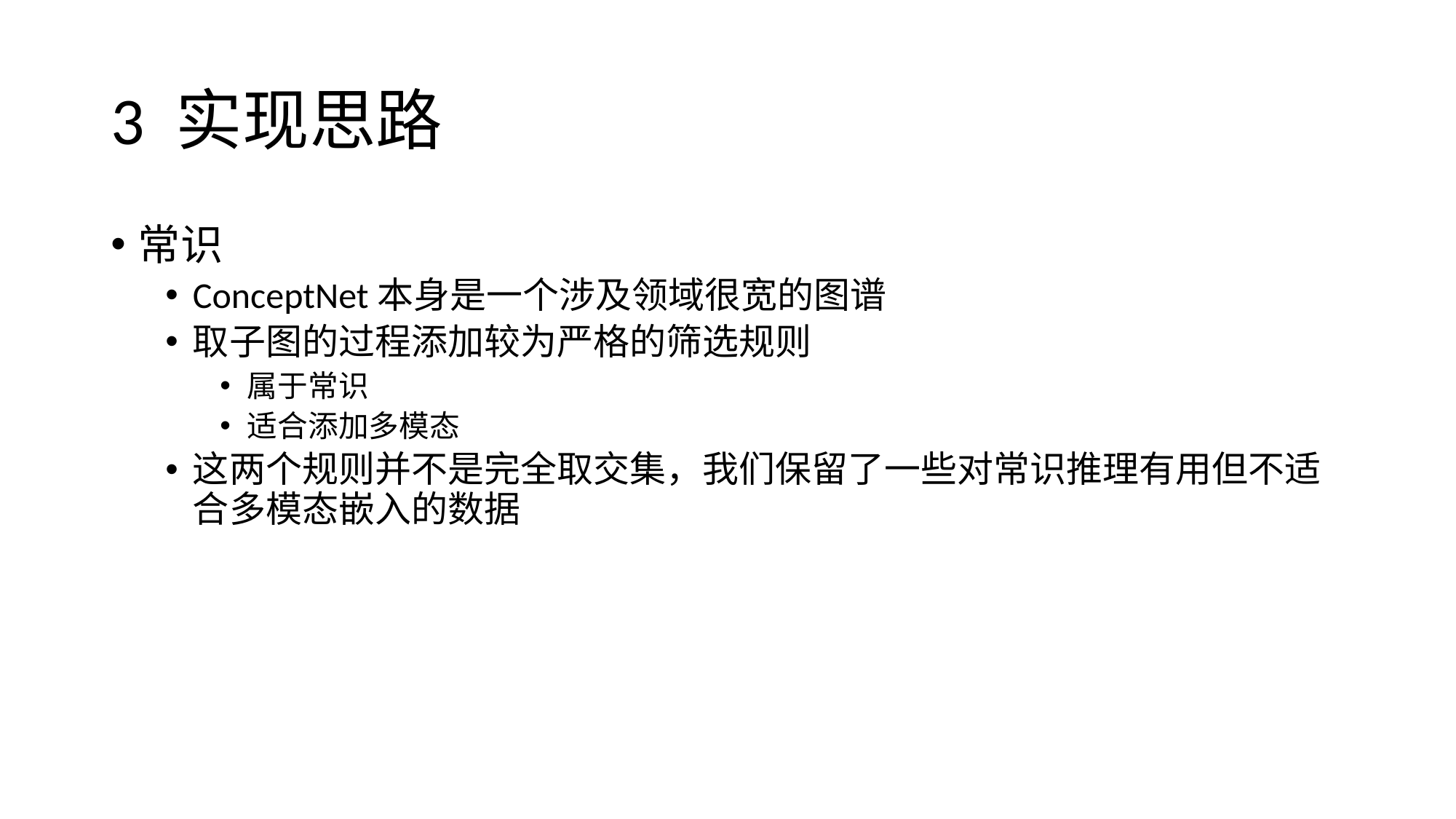

# 3 实现思路
常识
ConceptNet本身是一个涉及领域很宽的图谱
取子图的过程添加较为严格的筛选规则
属于常识
适合添加多模态
这两个规则并不是完全取交集，我们保留了一些对常识推理有用但不适合多模态嵌入的数据